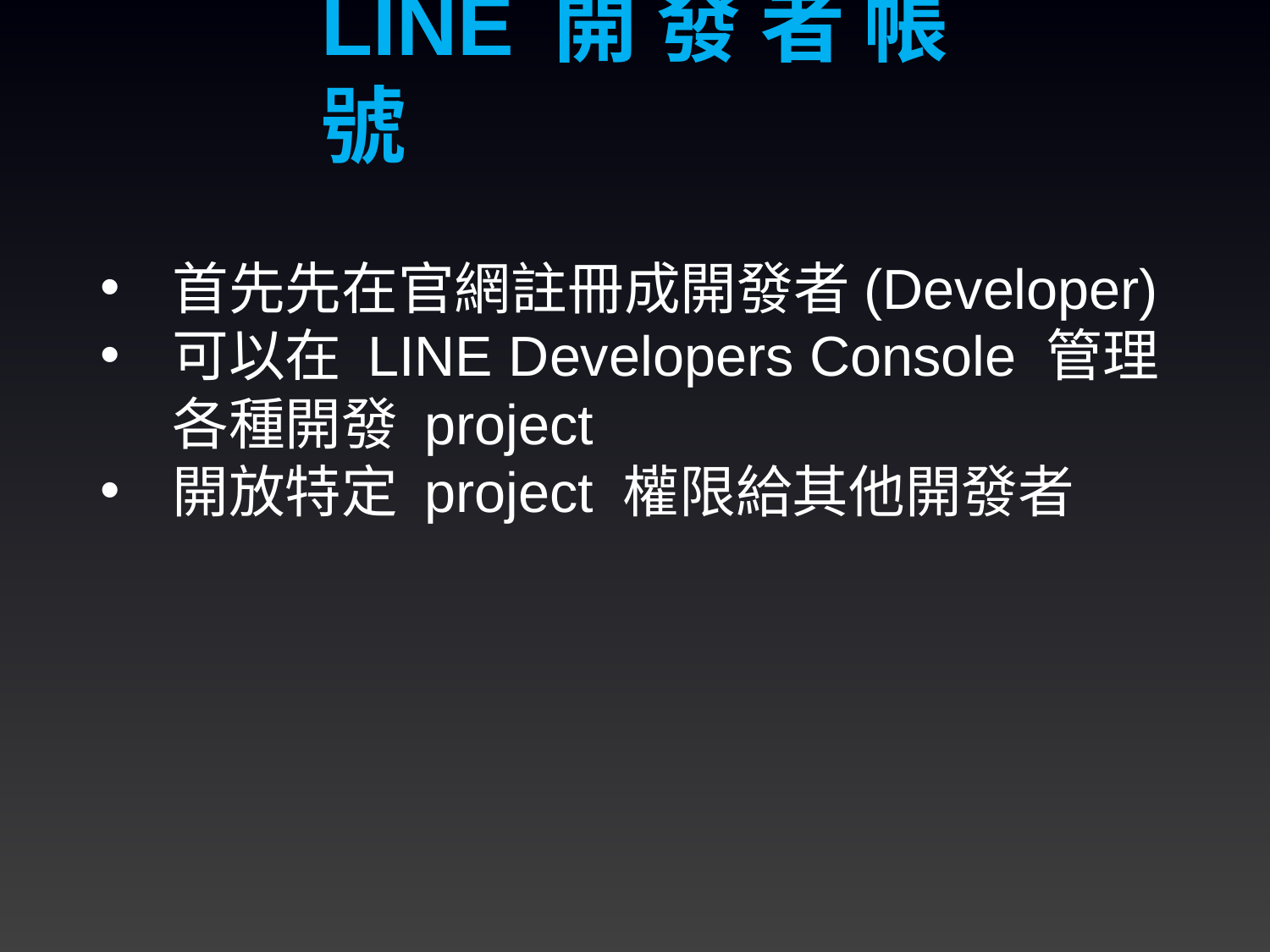

LINE開發者帳號
首先先在官網註冊成開發者(Developer)
可以在 LINE Developers Console 管理各種開發 project
開放特定 project 權限給其他開發者